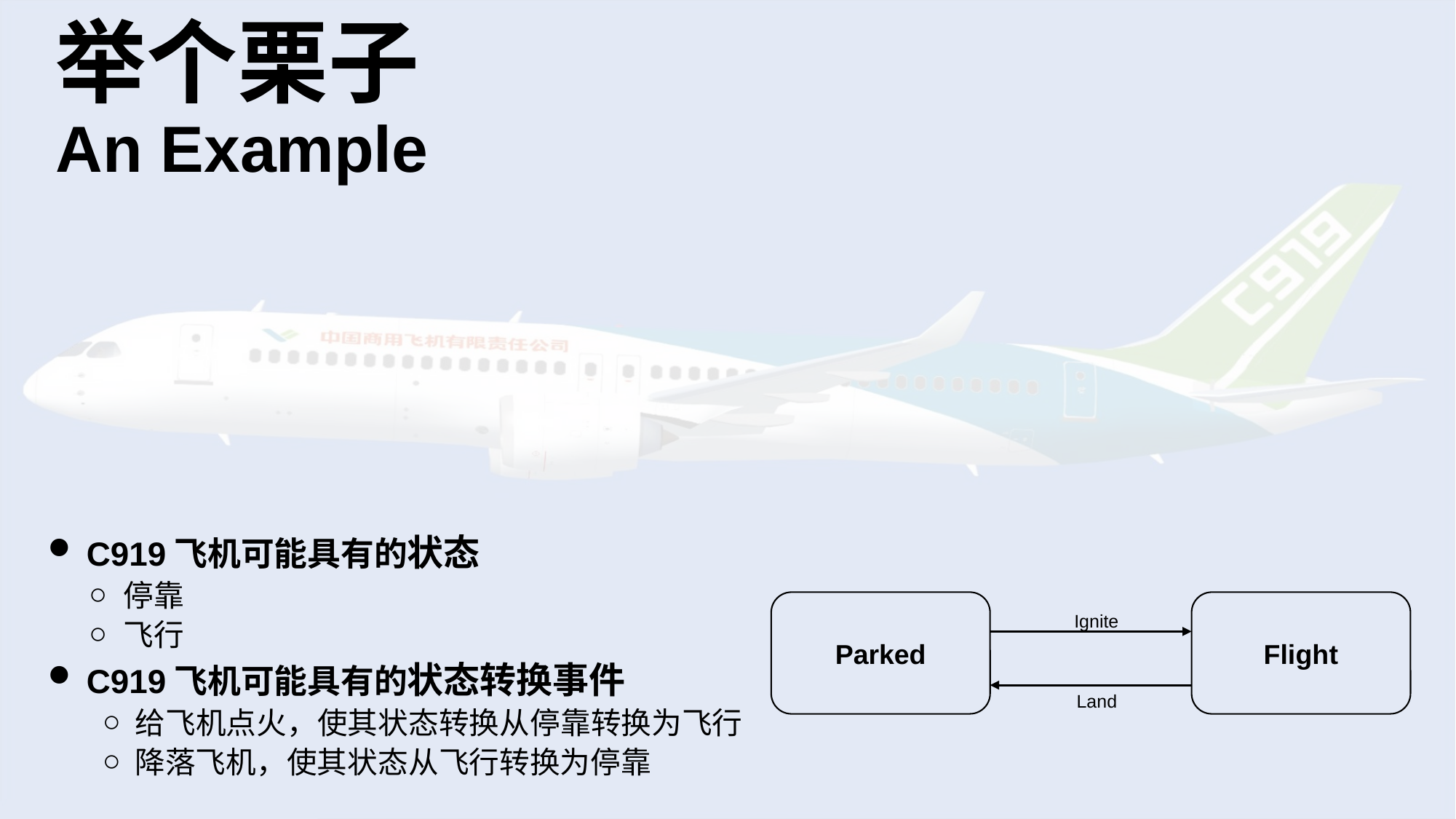

举个栗子
An Example
 C919飞机可能具有的状态
 停靠
 飞行
 C919飞机可能具有的状态转换事件
 给飞机点火，使其状态转换从停靠转换为飞行
 降落飞机，使其状态从飞行转换为停靠
Parked
Flight
Ignite
Land